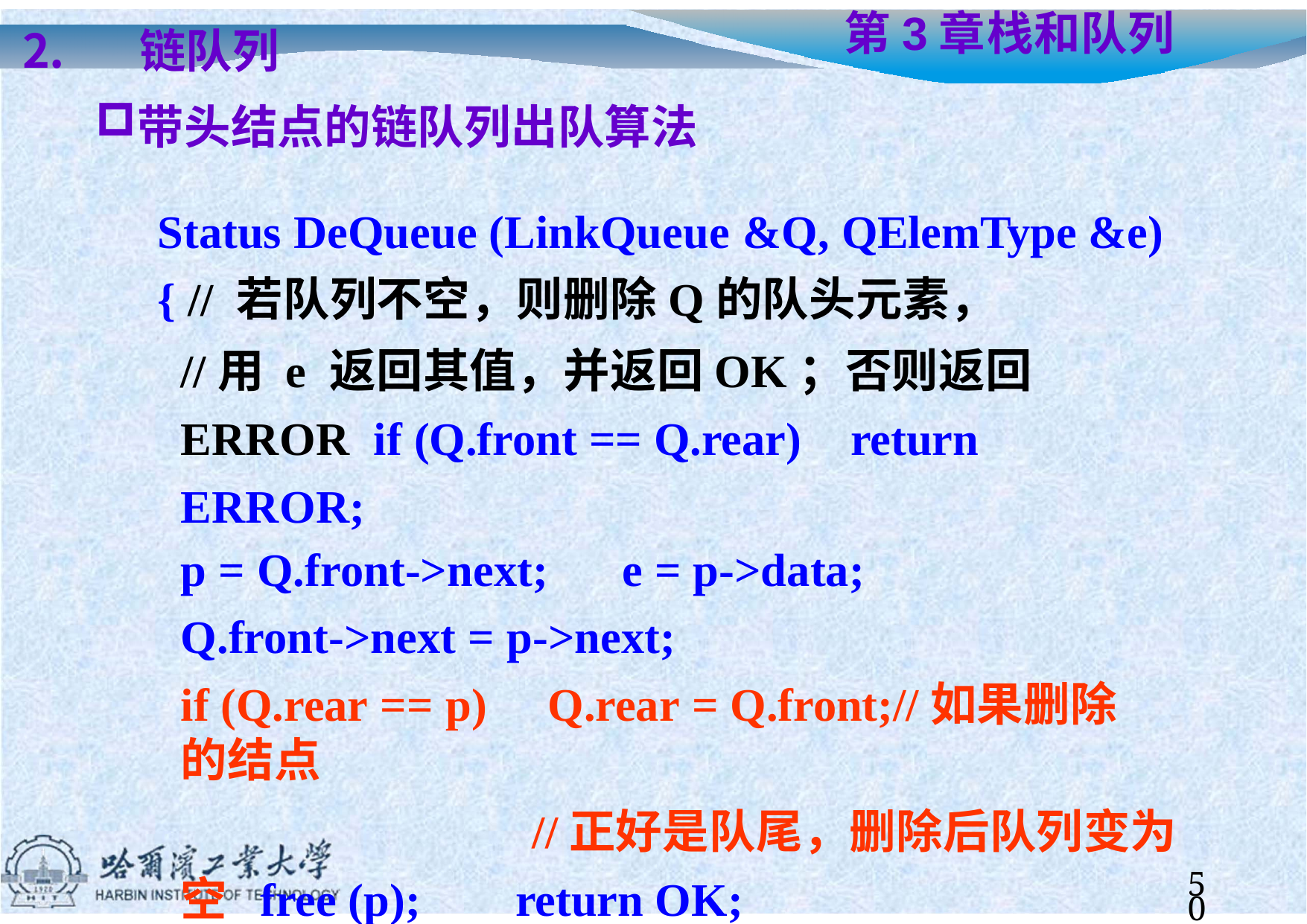

链队列
带头结点的链队列出队算法
# 第3章	栈和队列

Status DeQueue (LinkQueue &Q, QElemType &e)
{ // 若队列不空，则删除Q的队头元素，
//用 e 返回其值，并返回OK；否则返回ERROR  if (Q.front == Q.rear)	return ERROR;
p = Q.front->next;	e = p->data;
Q.front->next = p->next;
if (Q.rear == p)	Q.rear = Q.front;//如果删除的结点
//正好是队尾，删除后队列变为空  free (p);	return OK;
}

50